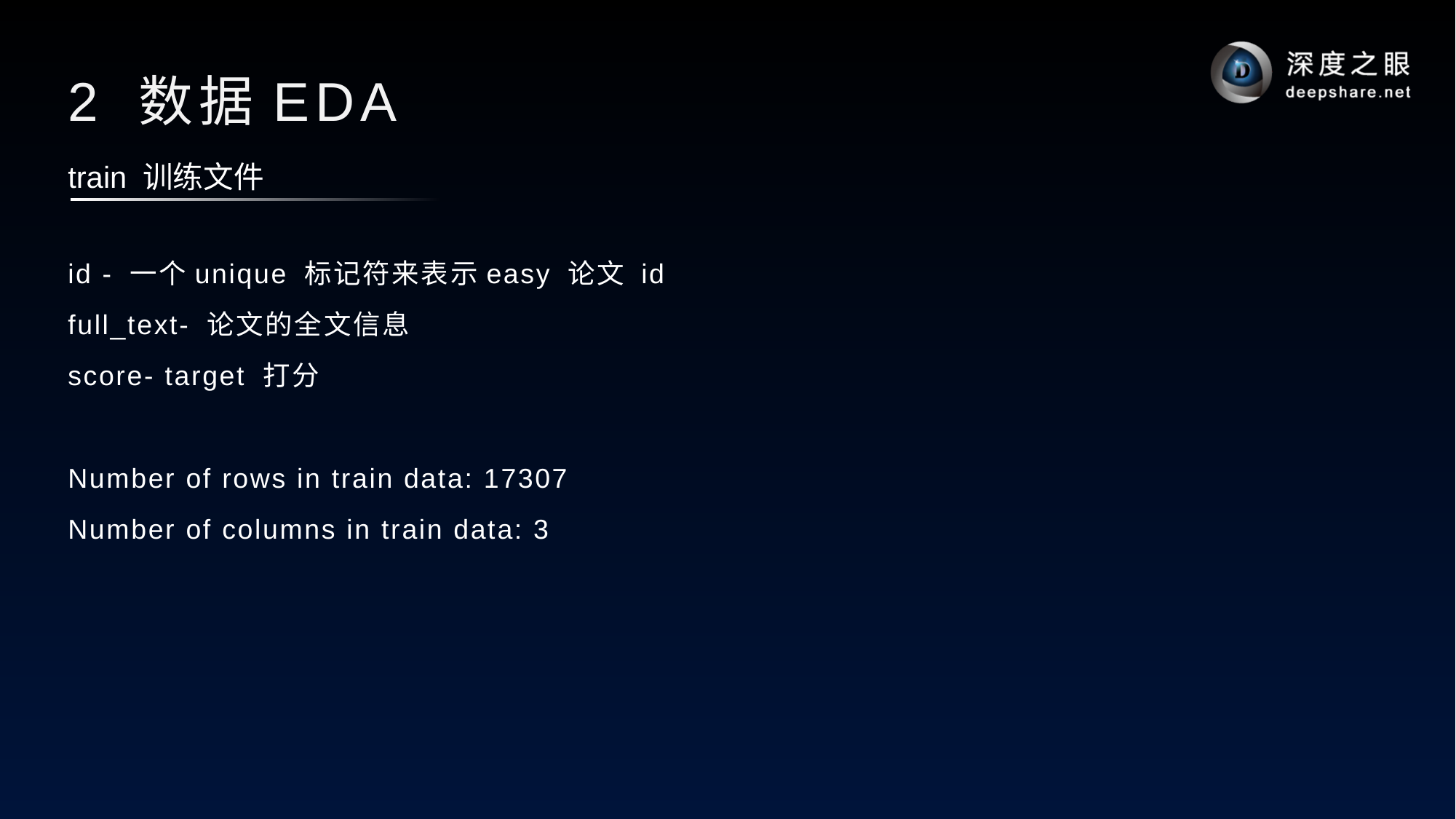

# 2 数据EDA
train 训练文件
id - 一个unique 标记符来表示easy 论文 id
full_text- 论文的全文信息
score- target 打分

Number of rows in train data: 17307
Number of columns in train data: 3